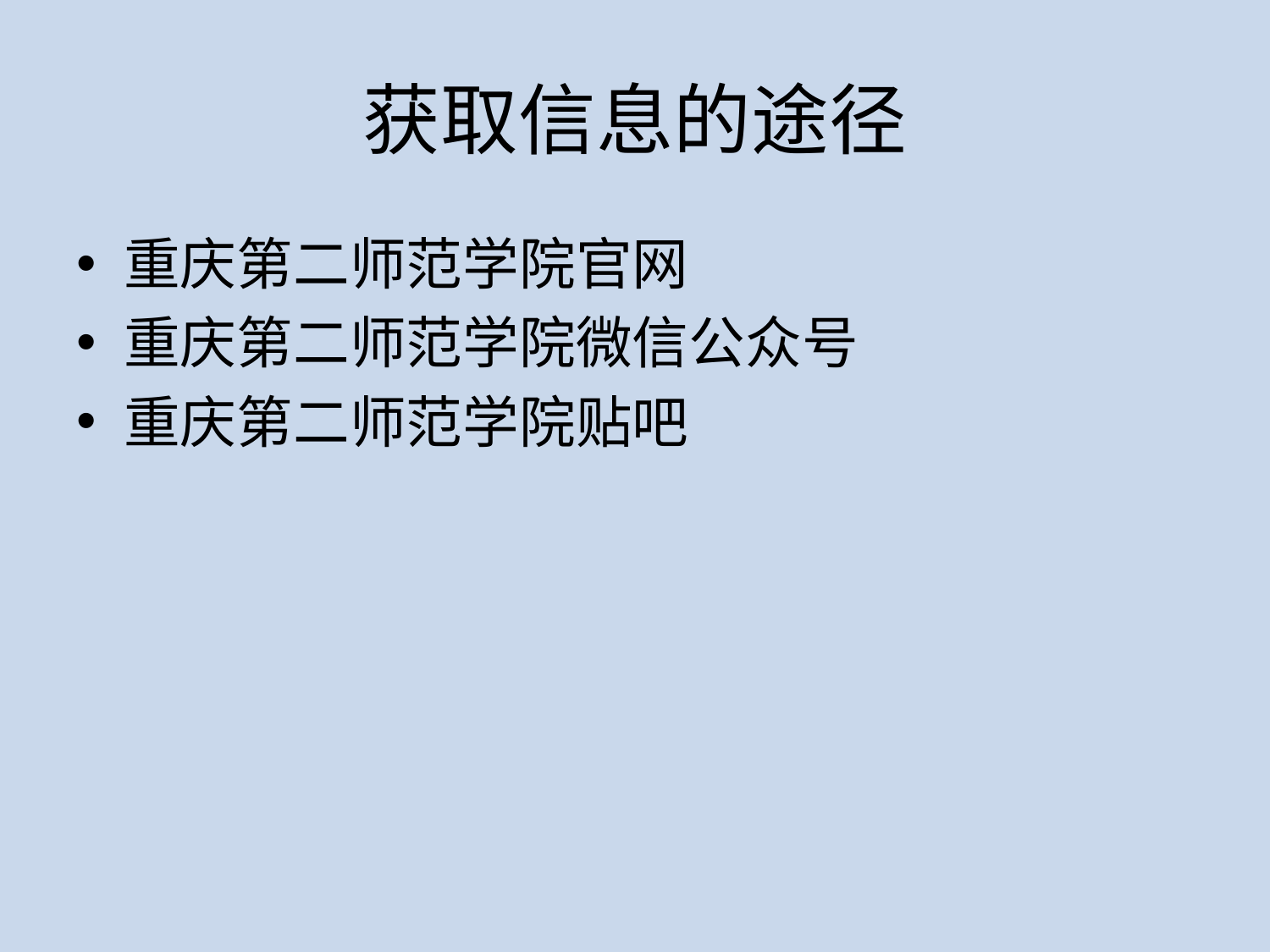

# 获取信息的途径
重庆第二师范学院官网
重庆第二师范学院微信公众号
重庆第二师范学院贴吧